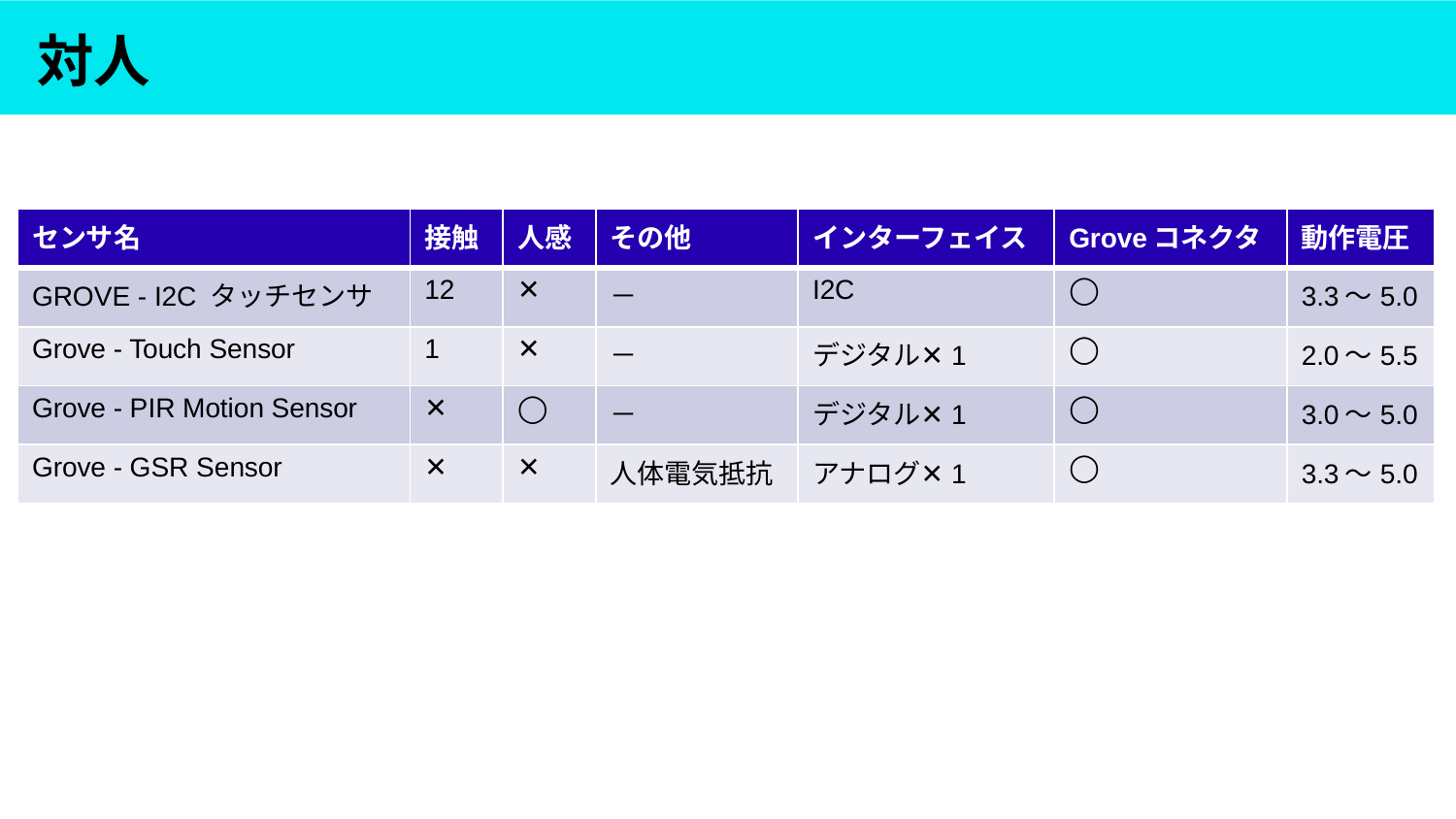

# 対人
| センサ名 | 接触 | 人感 | その他 | インターフェイス | Groveコネクタ | 動作電圧 |
| --- | --- | --- | --- | --- | --- | --- |
| GROVE - I2C タッチセンサ | 12 | ✕ | － | I2C | ◯ | 3.3～5.0 |
| Grove - Touch Sensor | 1 | ✕ | － | デジタル✕1 | ◯ | 2.0～5.5 |
| Grove - PIR Motion Sensor | ✕ | ◯ | － | デジタル✕1 | ◯ | 3.0～5.0 |
| Grove - GSR Sensor | ✕ | ✕ | 人体電気抵抗 | アナログ✕1 | ◯ | 3.3～5.0 |